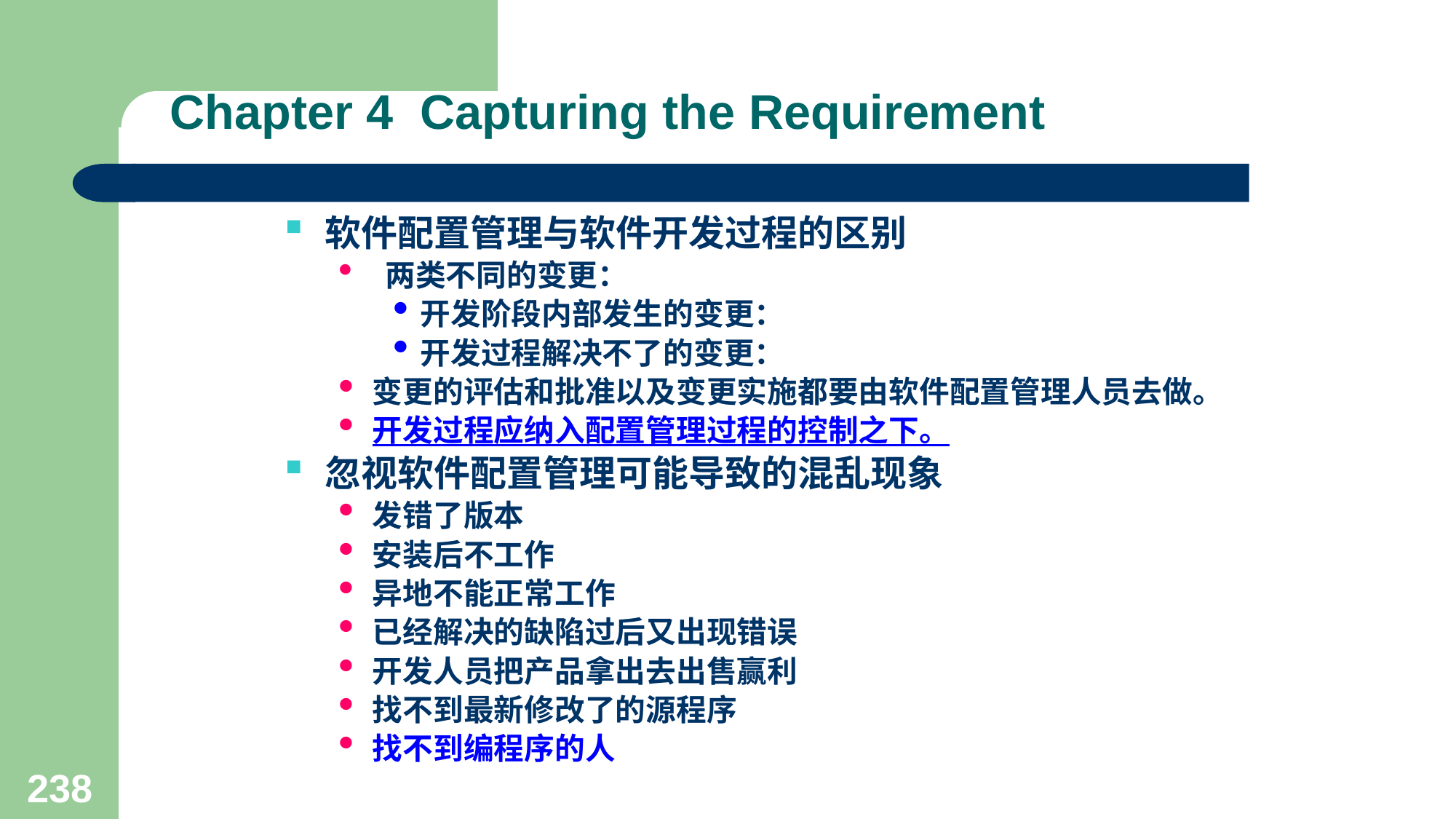

# Chapter 4  Capturing the Requirement
软件配置管理与软件开发过程的区别
 两类不同的变更：
开发阶段内部发生的变更：
开发过程解决不了的变更：
变更的评估和批准以及变更实施都要由软件配置管理人员去做。
开发过程应纳入配置管理过程的控制之下。
忽视软件配置管理可能导致的混乱现象
发错了版本
安装后不工作
异地不能正常工作
已经解决的缺陷过后又出现错误
开发人员把产品拿出去出售赢利
找不到最新修改了的源程序
找不到编程序的人
238